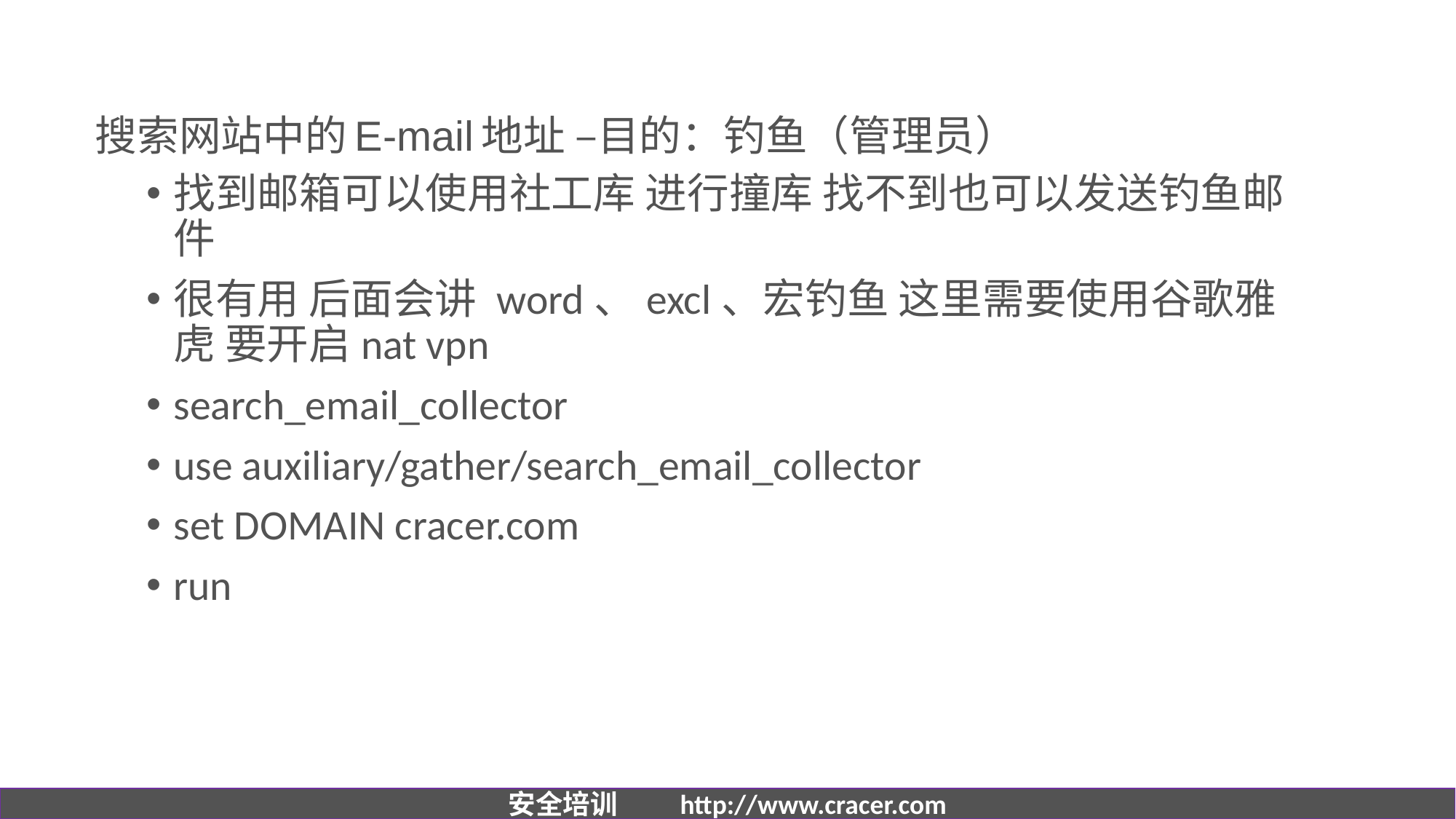

# 搜索网站中的E-mail地址 –目的：钓鱼（管理员）
找到邮箱可以使用社工库 进行撞库 找不到也可以发送钓鱼邮件
很有用 后面会讲 word、excl、宏钓鱼 这里需要使用谷歌雅虎 要开启nat vpn
search_email_collector
use auxiliary/gather/search_email_collector
set DOMAIN cracer.com
run